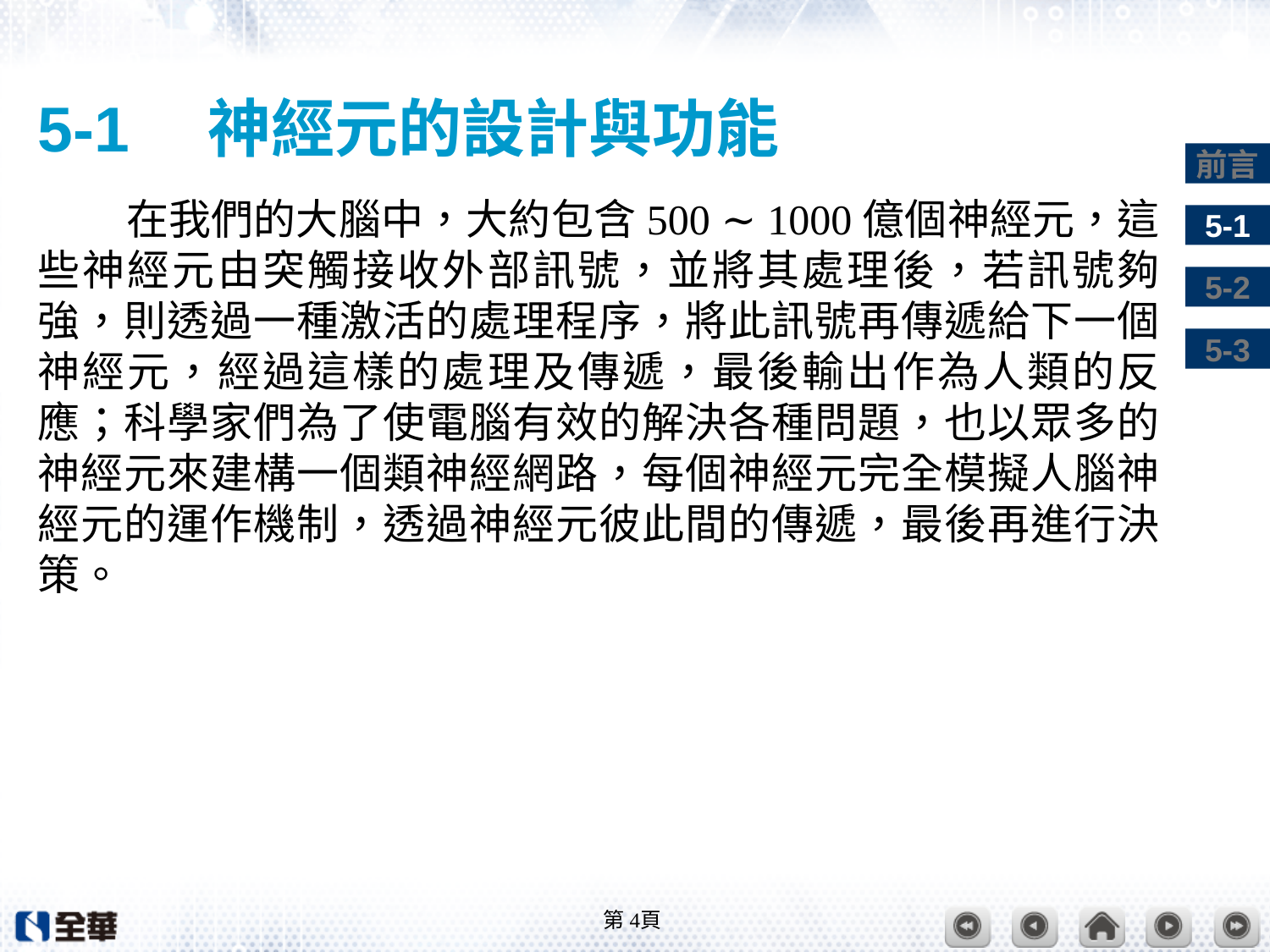

# 5-1　神經元的設計與功能
        在我們的大腦中，大約包含500 ∼ 1000億個神經元，這些神經元由突觸接收外部訊號，並將其處理後，若訊號夠強，則透過一種激活的處理程序，將此訊號再傳遞給下一個神經元，經過這樣的處理及傳遞，最後輸出作為人類的反應；科學家們為了使電腦有效的解決各種問題，也以眾多的神經元來建構一個類神經網路，每個神經元完全模擬人腦神經元的運作機制，透過神經元彼此間的傳遞，最後再進行決策。